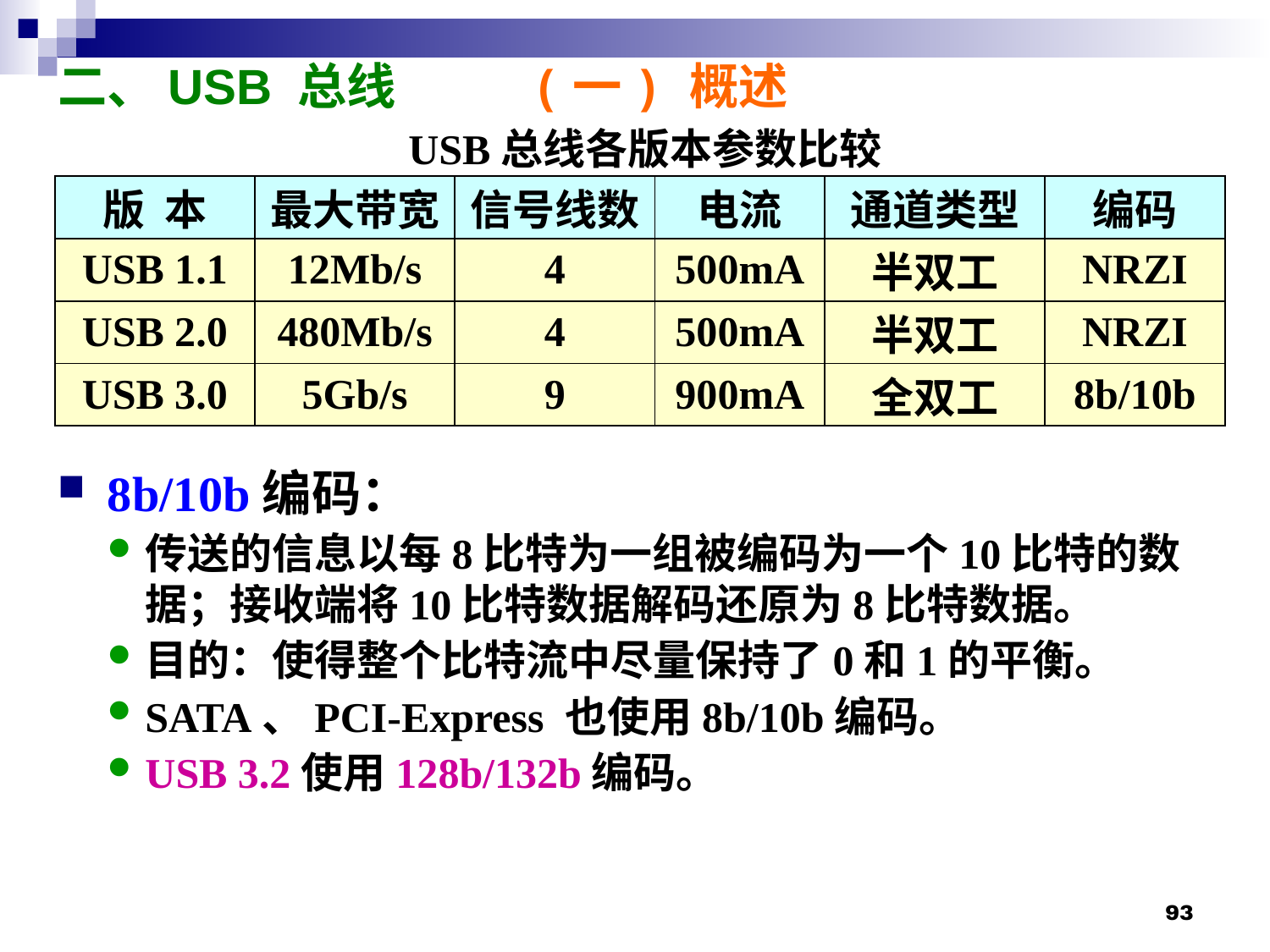

# 二、USB 总线           (一) 概述
USB总线各版本参数比较
| 版 本 | 最大带宽 | 信号线数 | 电流 | 通道类型 | 编码 |
| --- | --- | --- | --- | --- | --- |
| USB 1.1 | 12Mb/s | 4 | 500mA | 半双工 | NRZI |
| USB 2.0 | 480Mb/s | 4 | 500mA | 半双工 | NRZI |
| USB 3.0 | 5Gb/s | 9 | 900mA | 全双工 | 8b/10b |
8b/10b编码：
传送的信息以每8比特为一组被编码为一个10比特的数据；接收端将10比特数据解码还原为8比特数据。
目的：使得整个比特流中尽量保持了0和1的平衡。
SATA、PCI-Express 也使用8b/10b编码。
USB 3.2使用128b/132b编码。
93